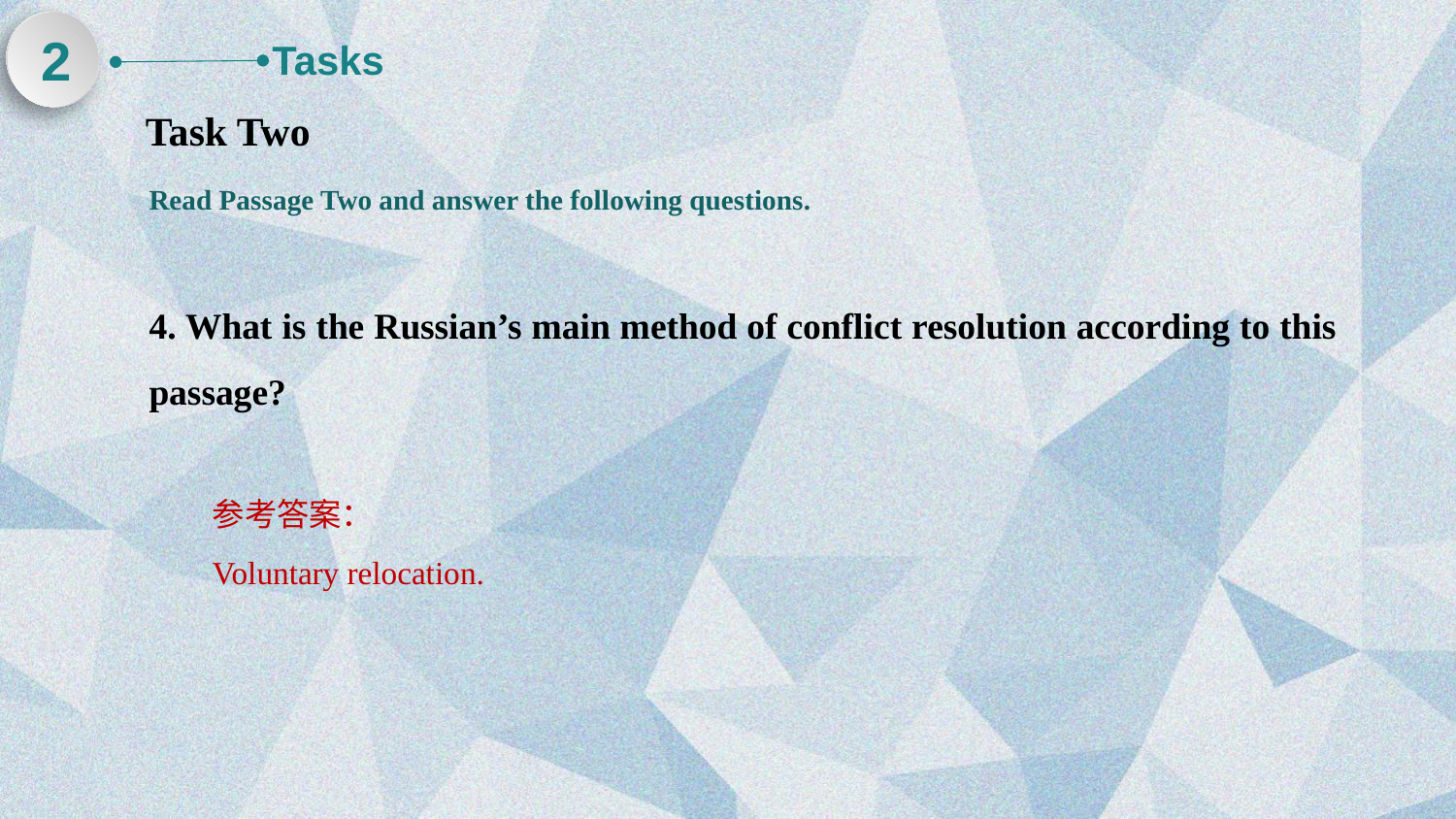

2
Tasks
Task Two
Read Passage Two and answer the following questions.
4. What is the Russian’s main method of conflict resolution according to this passage?
参考答案：
Voluntary relocation.